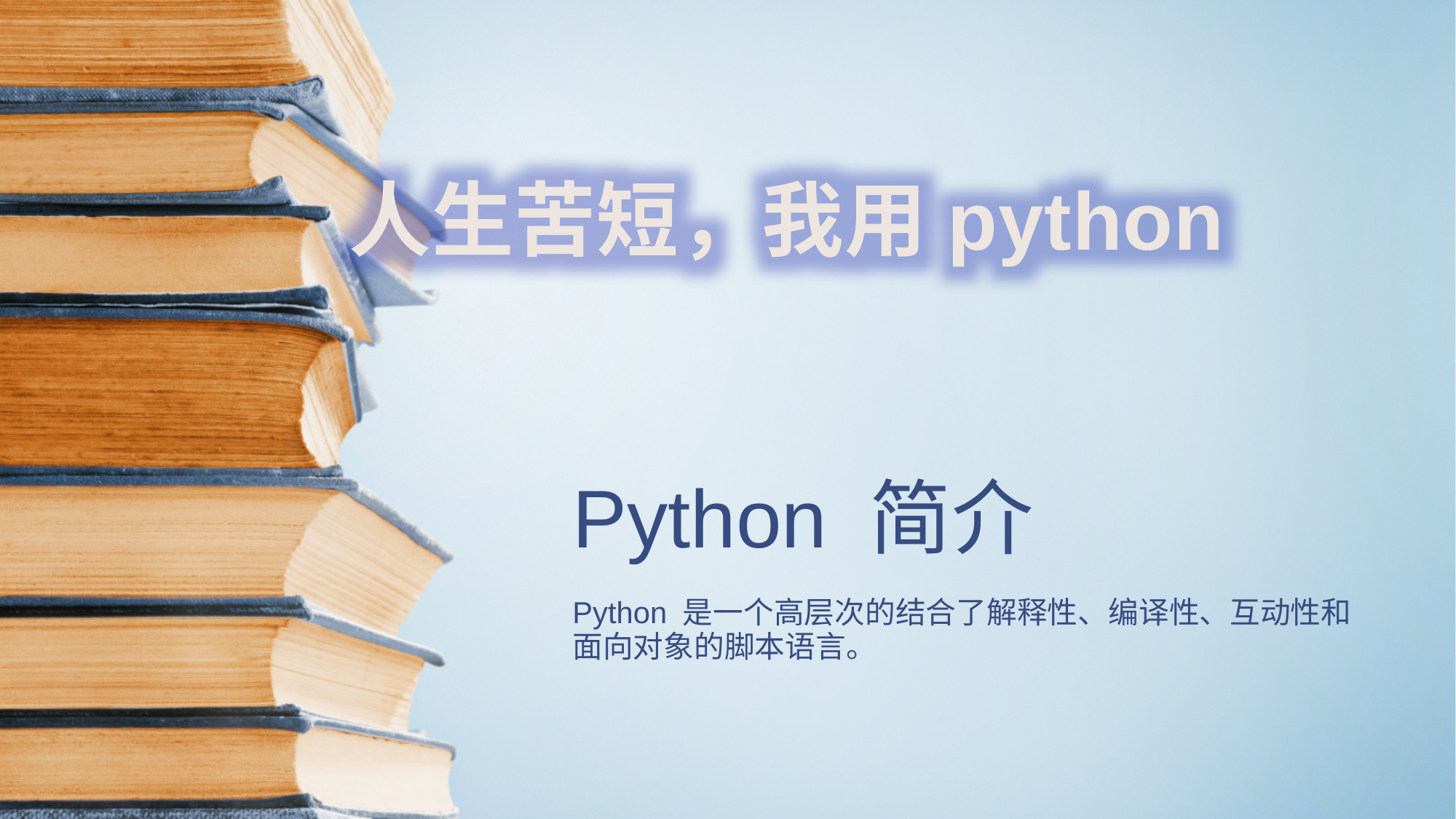

人生苦短，我用python
# Python 简介
Python 是一个高层次的结合了解释性、编译性、互动性和面向对象的脚本语言。